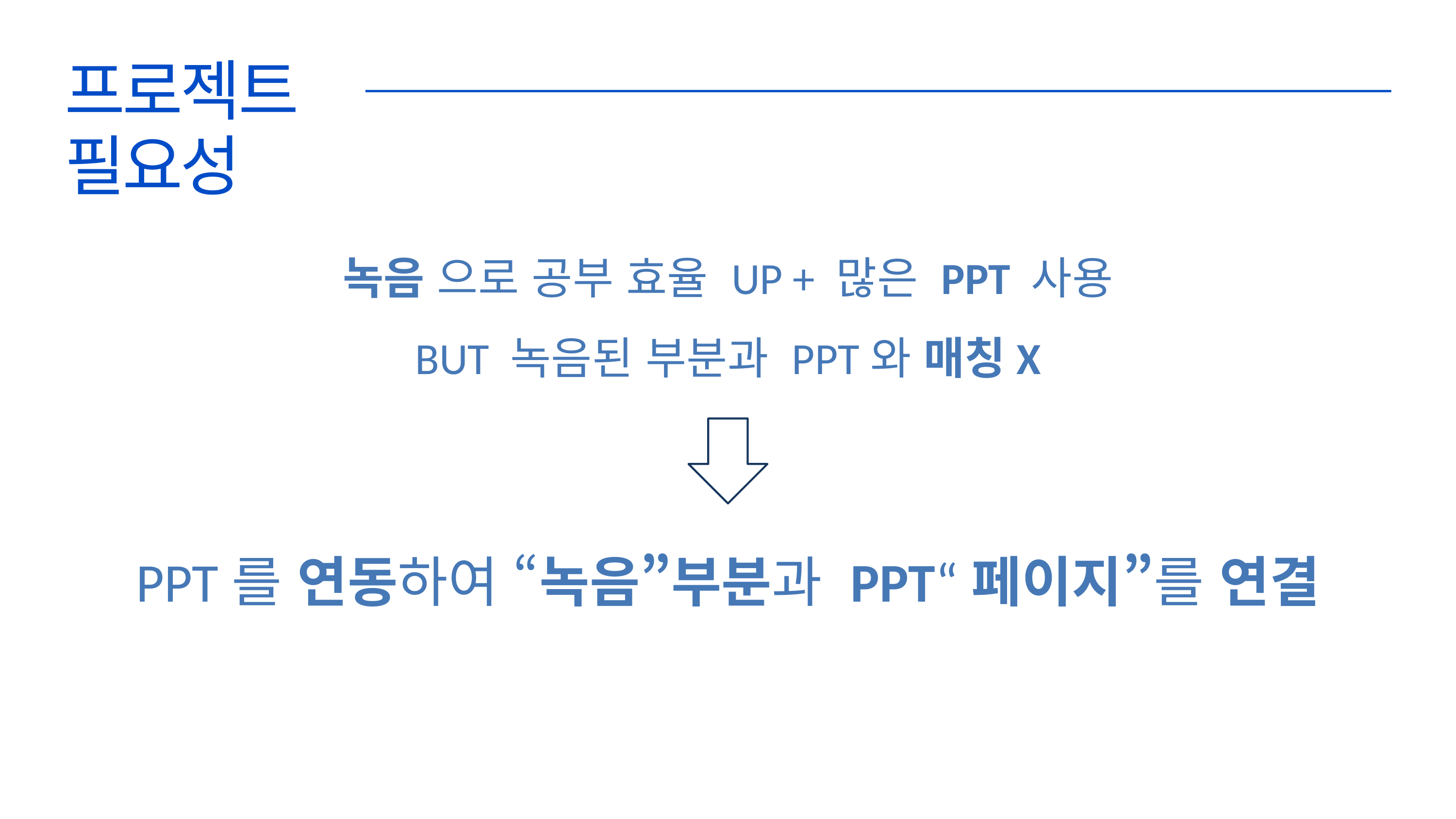

프로젝트
필요성

녹음 으로 공부 효율 UP + 많은 PPT 사용
BUT 녹음된 부분과 PPT와 매칭X

PPT를 연동하여 “녹음”부분과 PPT“페이지”를 연결